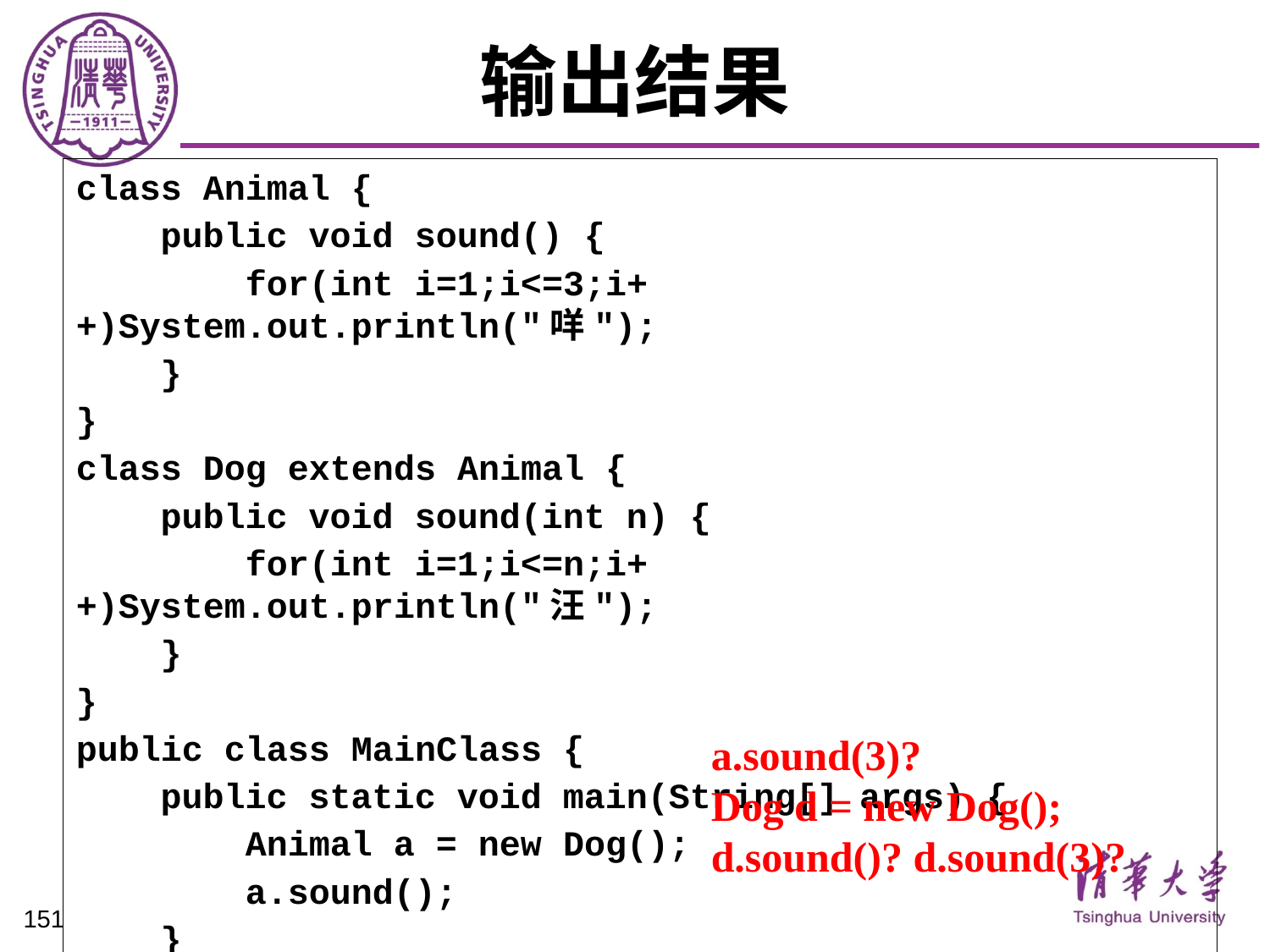

# 输出结果
class Animal {
    public void sound() {
        for(int i=1;i<=3;i++)System.out.println("咩");
    }
}
class Dog extends Animal {
    public void sound(int n) {
        for(int i=1;i<=n;i++)System.out.println("汪");
    }
}
public class MainClass {
    public static void main(String[] args) {
        Animal a = new Dog();
        a.sound();
    }
}
a.sound(3)?
Dog d = new Dog();
d.sound()? d.sound(3)?
151